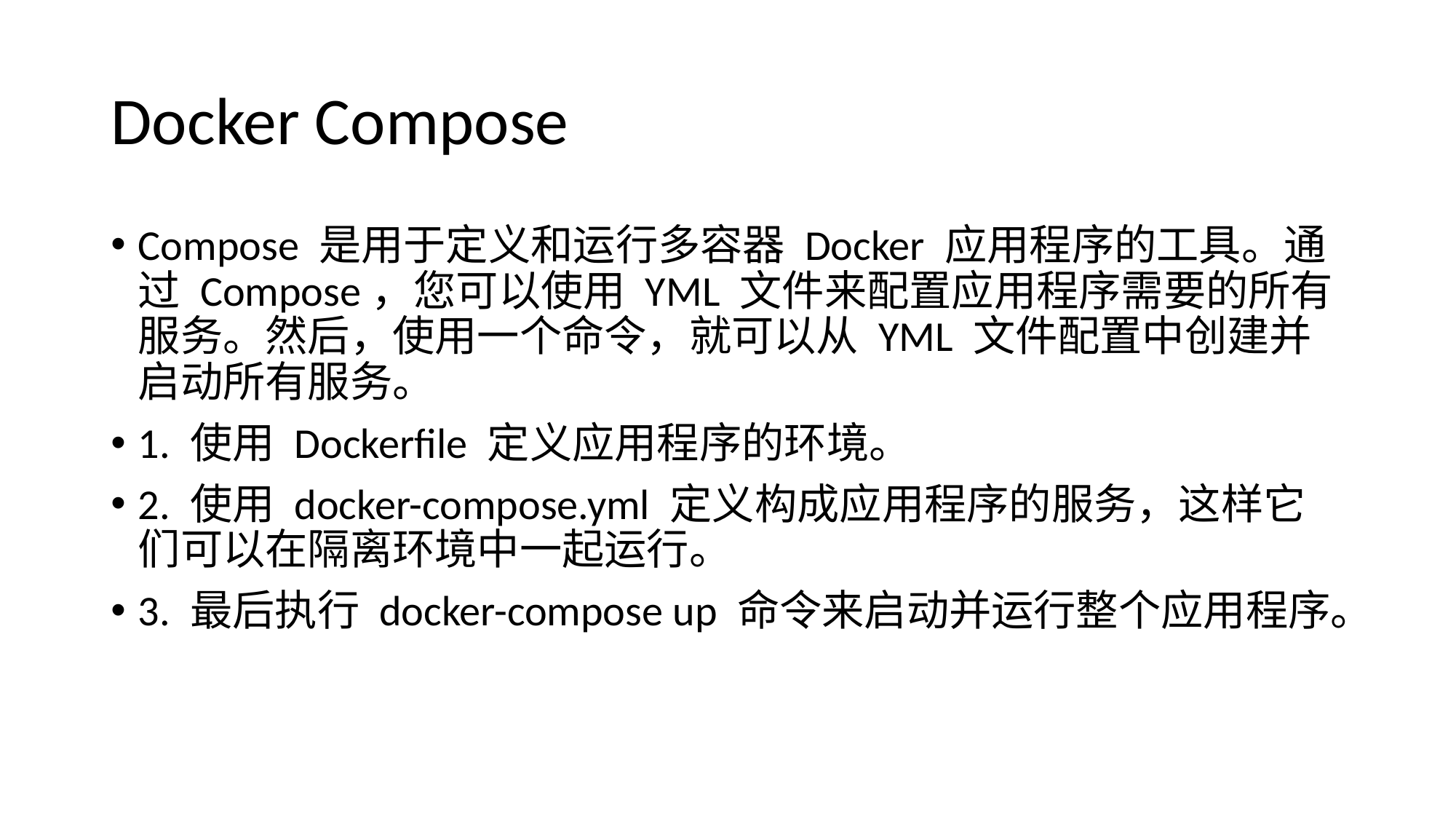

# Docker Compose
Compose 是用于定义和运行多容器 Docker 应用程序的工具。通过 Compose，您可以使用 YML 文件来配置应用程序需要的所有服务。然后，使用一个命令，就可以从 YML 文件配置中创建并启动所有服务。
1. 使用 Dockerfile 定义应用程序的环境。
2. 使用 docker-compose.yml 定义构成应用程序的服务，这样它们可以在隔离环境中一起运行。
3. 最后执行 docker-compose up 命令来启动并运行整个应用程序。